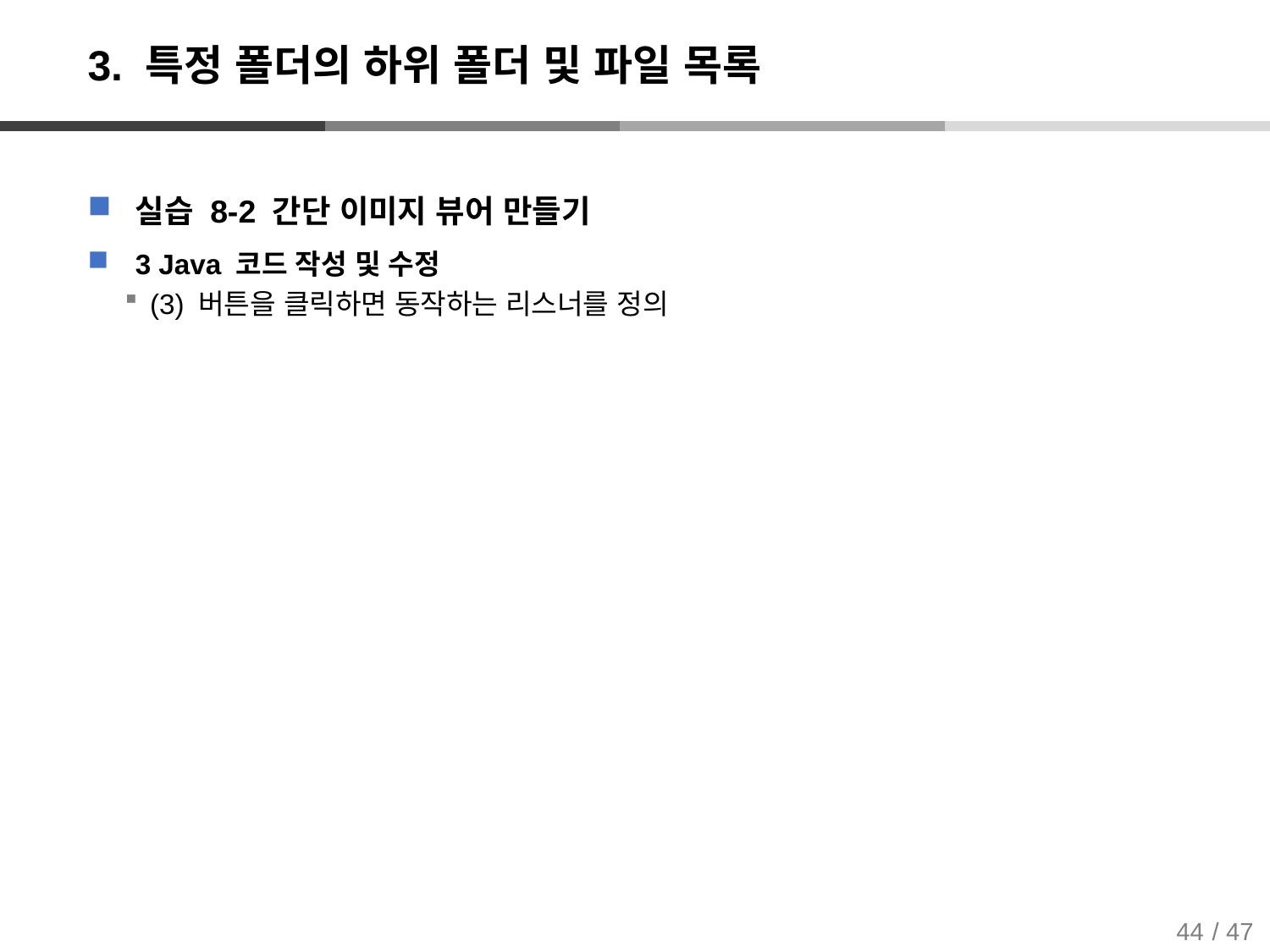

# 3. 특정 폴더의 하위 폴더 및 파일 목록
실습 8-2 간단 이미지 뷰어 만들기
3 Java 코드 작성 및 수정
(3) 버튼을 클릭하면 동작하는 리스너를 정의